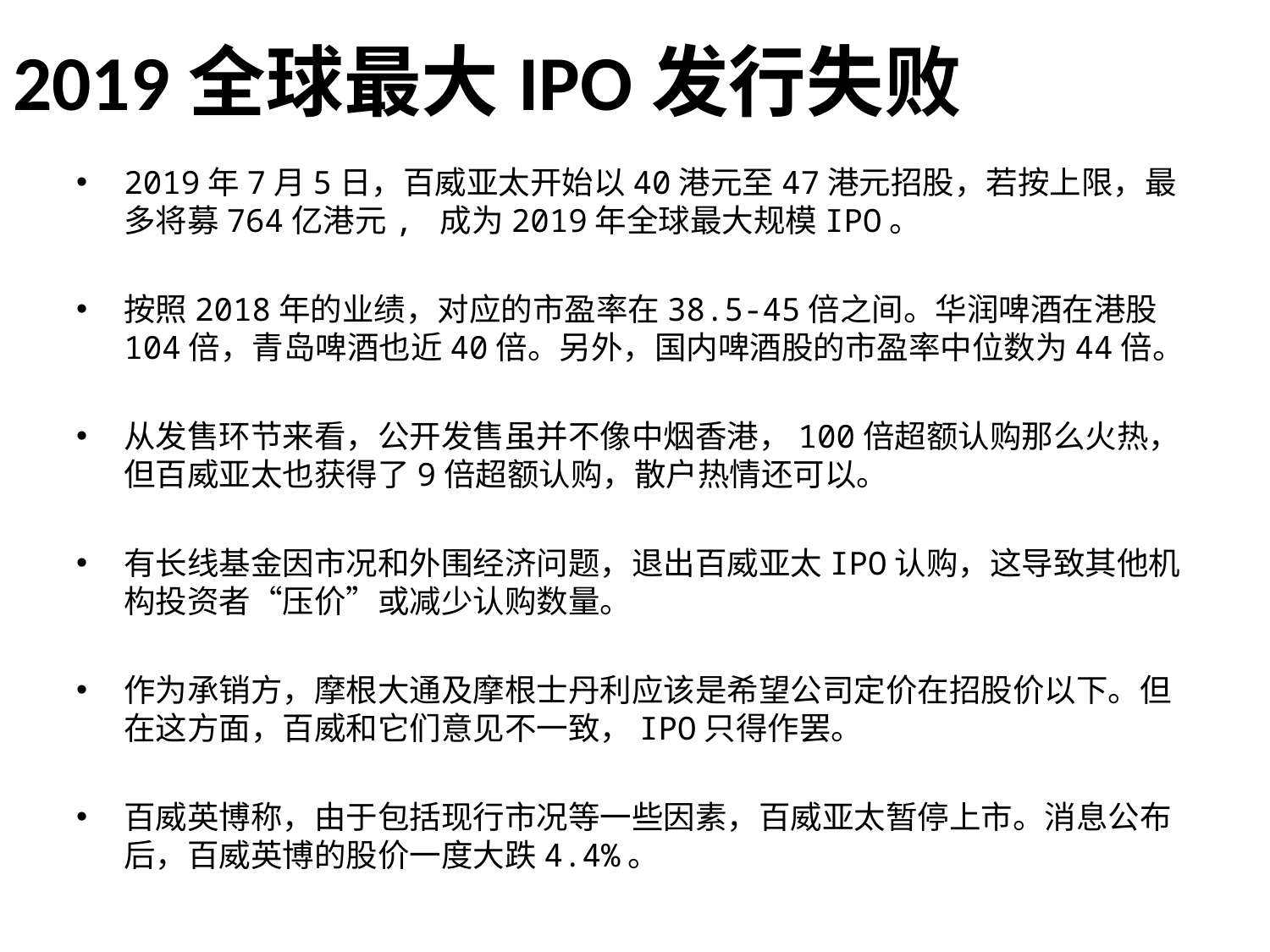

# 2019全球最大IPO发行失败
2019年7月5日，百威亚太开始以40港元至47港元招股，若按上限，最多将募764亿港元, 成为2019年全球最大规模IPO。

按照2018年的业绩，对应的市盈率在38.5-45倍之间。华润啤酒在港股104倍，青岛啤酒也近40倍。另外，国内啤酒股的市盈率中位数为44倍。

从发售环节来看，公开发售虽并不像中烟香港，100倍超额认购那么火热，但百威亚太也获得了9倍超额认购，散户热情还可以。

有长线基金因市况和外围经济问题，退出百威亚太IPO认购，这导致其他机构投资者“压价”或减少认购数量。

作为承销方，摩根大通及摩根士丹利应该是希望公司定价在招股价以下。但在这方面，百威和它们意见不一致，IPO只得作罢。

百威英博称，由于包括现行市况等一些因素，百威亚太暂停上市。消息公布后，百威英博的股价一度大跌4.4%。